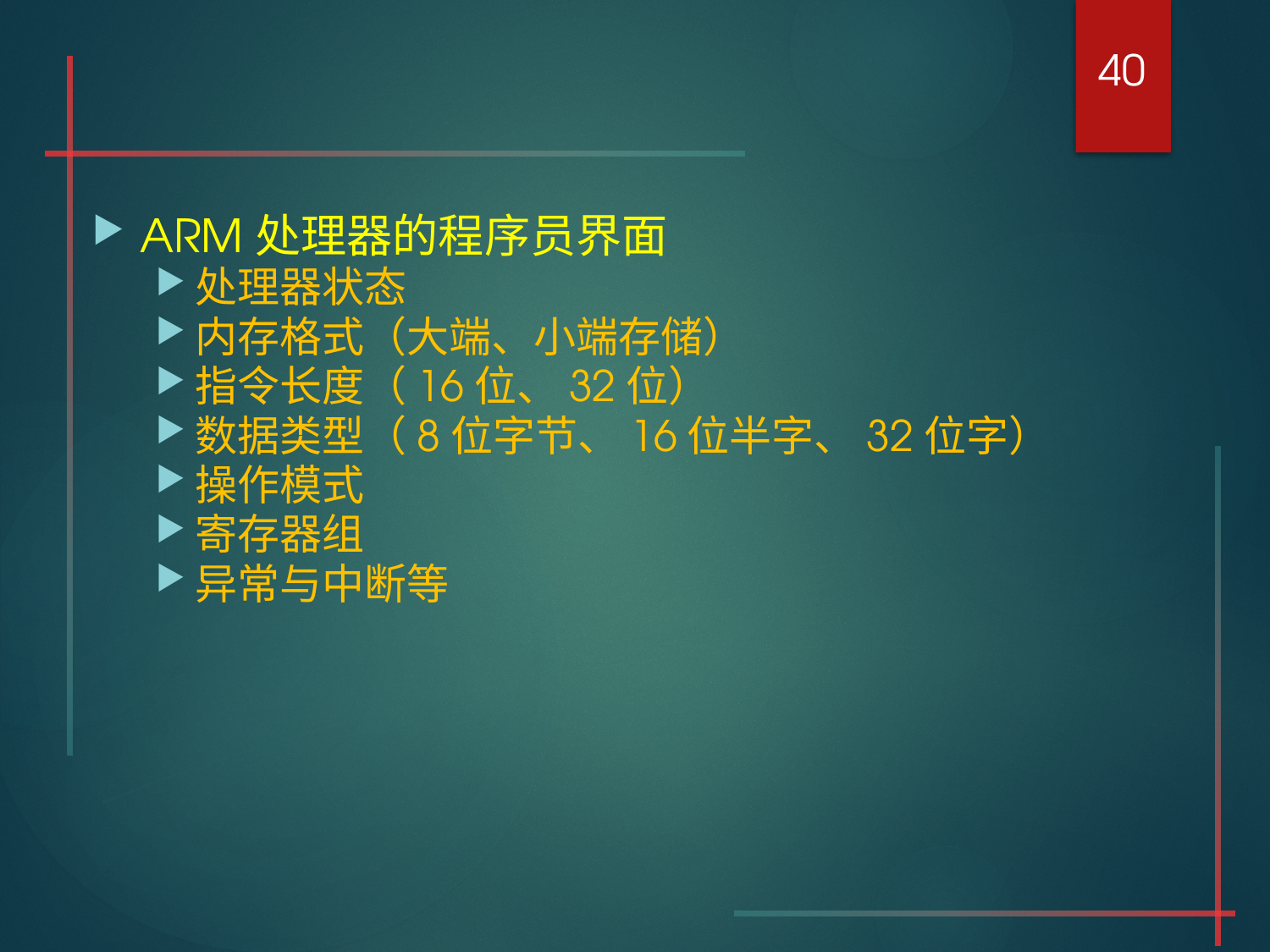

40
#
ARM处理器的程序员界面
处理器状态
内存格式（大端、小端存储）
指令长度（16位、32位）
数据类型（8位字节、16位半字、32位字）
操作模式
寄存器组
异常与中断等